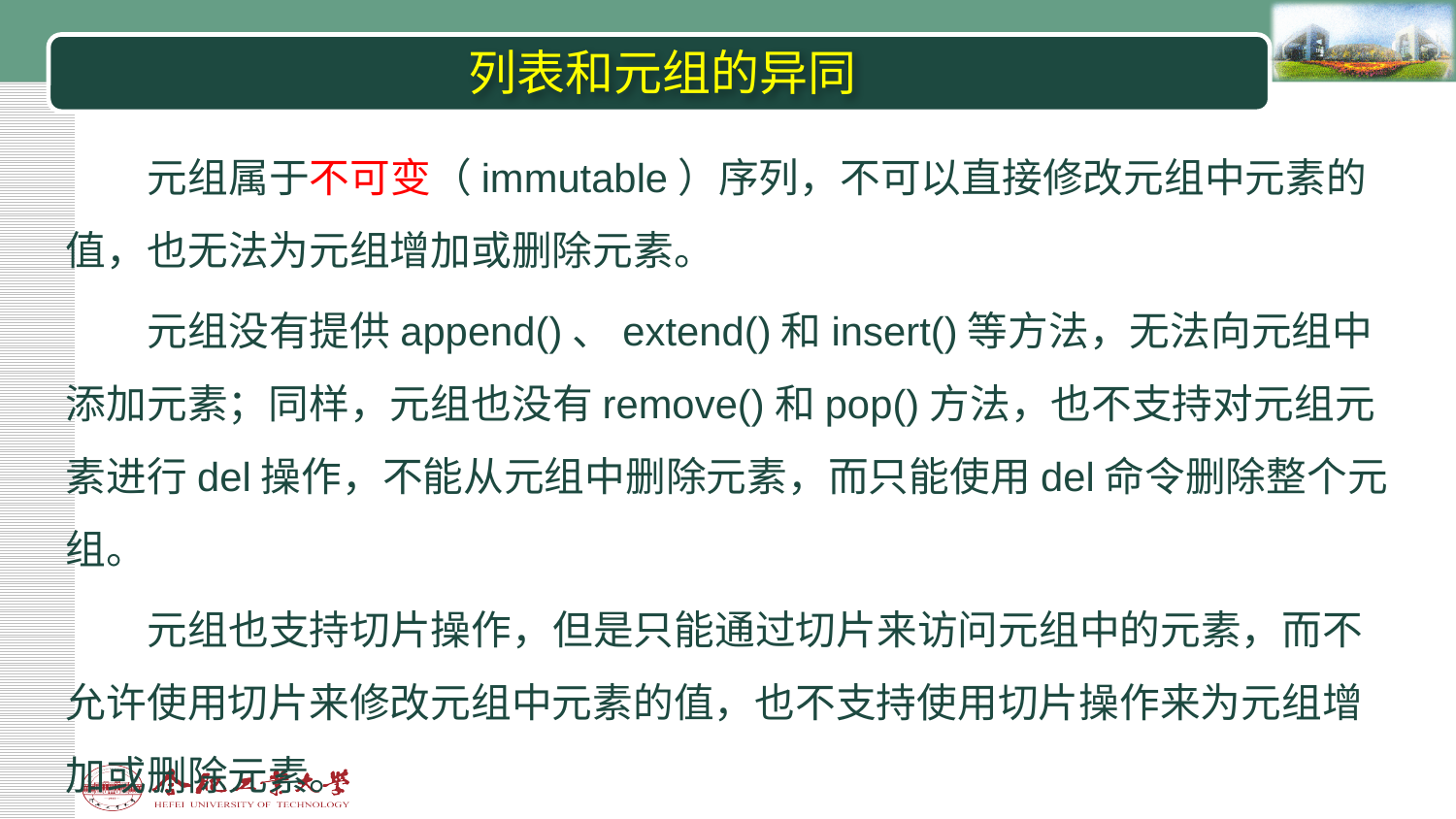

# 列表和元组的异同
        元组属于不可变（immutable）序列，不可以直接修改元组中元素的值，也无法为元组增加或删除元素。
        元组没有提供append()、extend()和insert()等方法，无法向元组中添加元素；同样，元组也没有remove()和pop()方法，也不支持对元组元素进行del操作，不能从元组中删除元素，而只能使用del命令删除整个元组。
        元组也支持切片操作，但是只能通过切片来访问元组中的元素，而不允许使用切片来修改元组中元素的值，也不支持使用切片操作来为元组增加或删除元素。